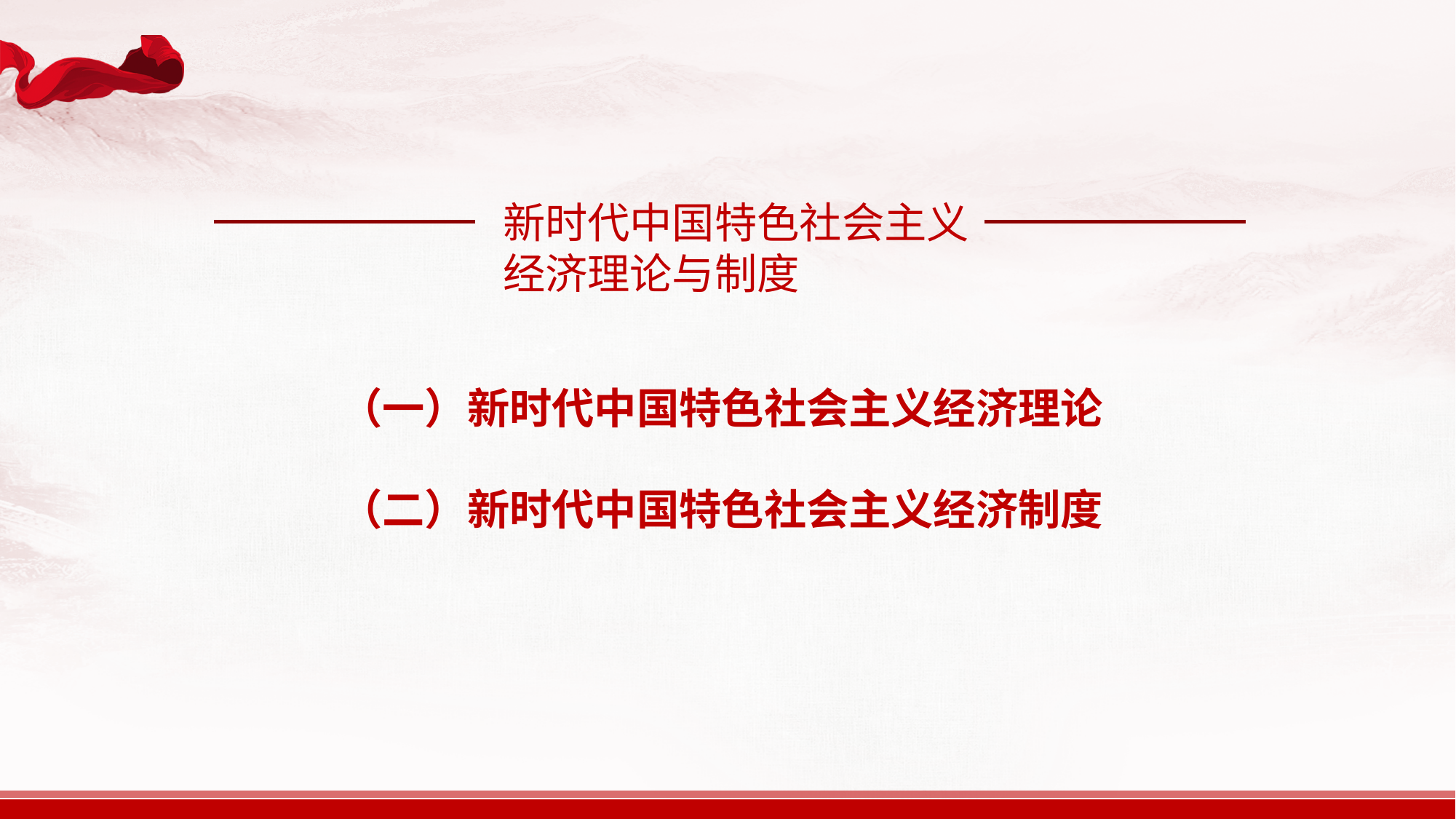

新时代中国特色社会主义
经济理论与制度
（一）新时代中国特色社会主义经济理论
（二）新时代中国特色社会主义经济制度